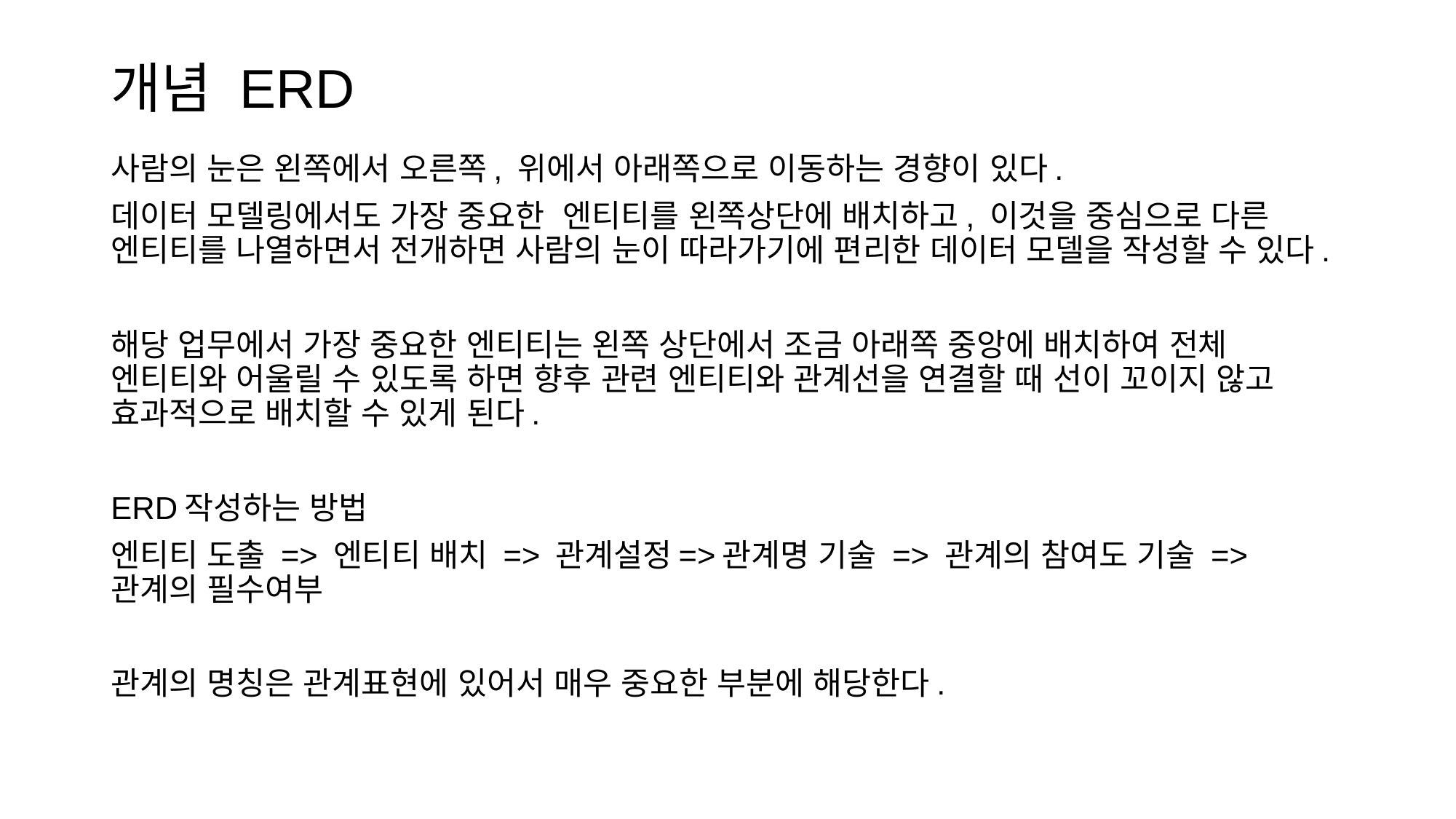

# 개념 ERD
사람의 눈은 왼쪽에서 오른쪽, 위에서 아래쪽으로 이동하는 경향이 있다.
데이터 모델링에서도 가장 중요한  엔티티를 왼쪽상단에 배치하고, 이것을 중심으로 다른 엔티티를 나열하면서 전개하면 사람의 눈이 따라가기에 편리한 데이터 모델을 작성할 수 있다.

해당 업무에서 가장 중요한 엔티티는 왼쪽 상단에서 조금 아래쪽 중앙에 배치하여 전체 엔티티와 어울릴 수 있도록 하면 향후 관련 엔티티와 관계선을 연결할 때 선이 꼬이지 않고 효과적으로 배치할 수 있게 된다.

ERD작성하는 방법
엔티티 도출 => 엔티티 배치 => 관계설정=>관계명 기술 => 관계의 참여도 기술 => 관계의 필수여부

관계의 명칭은 관계표현에 있어서 매우 중요한 부분에 해당한다.